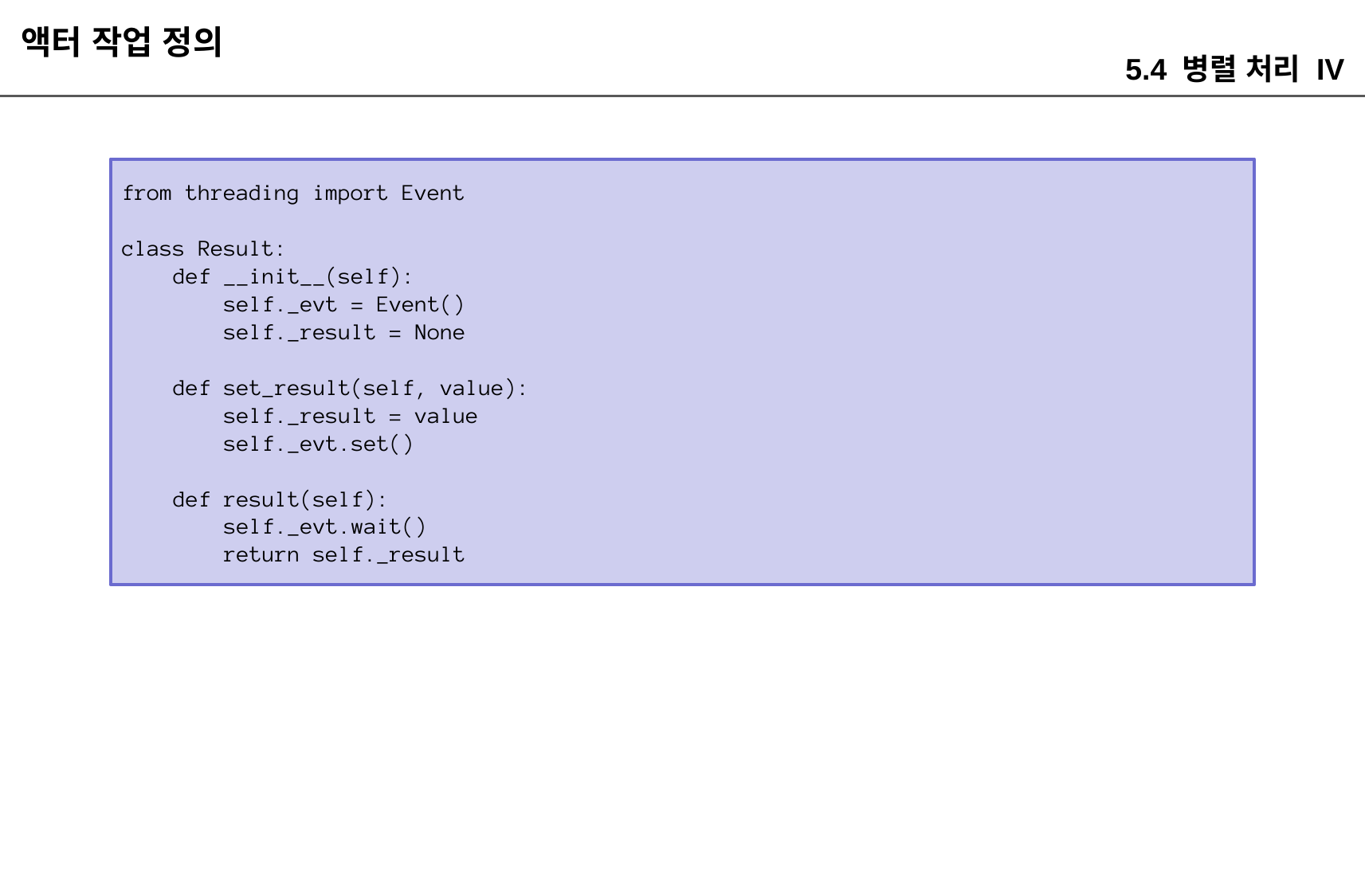

액터 작업 정의
5.4 병렬 처리 IV
from threading import Event

class Result:
    def __init__(self):
        self._evt = Event()
        self._result = None

    def set_result(self, value):
        self._result = value
        self._evt.set()

    def result(self):
        self._evt.wait()
        return self._result